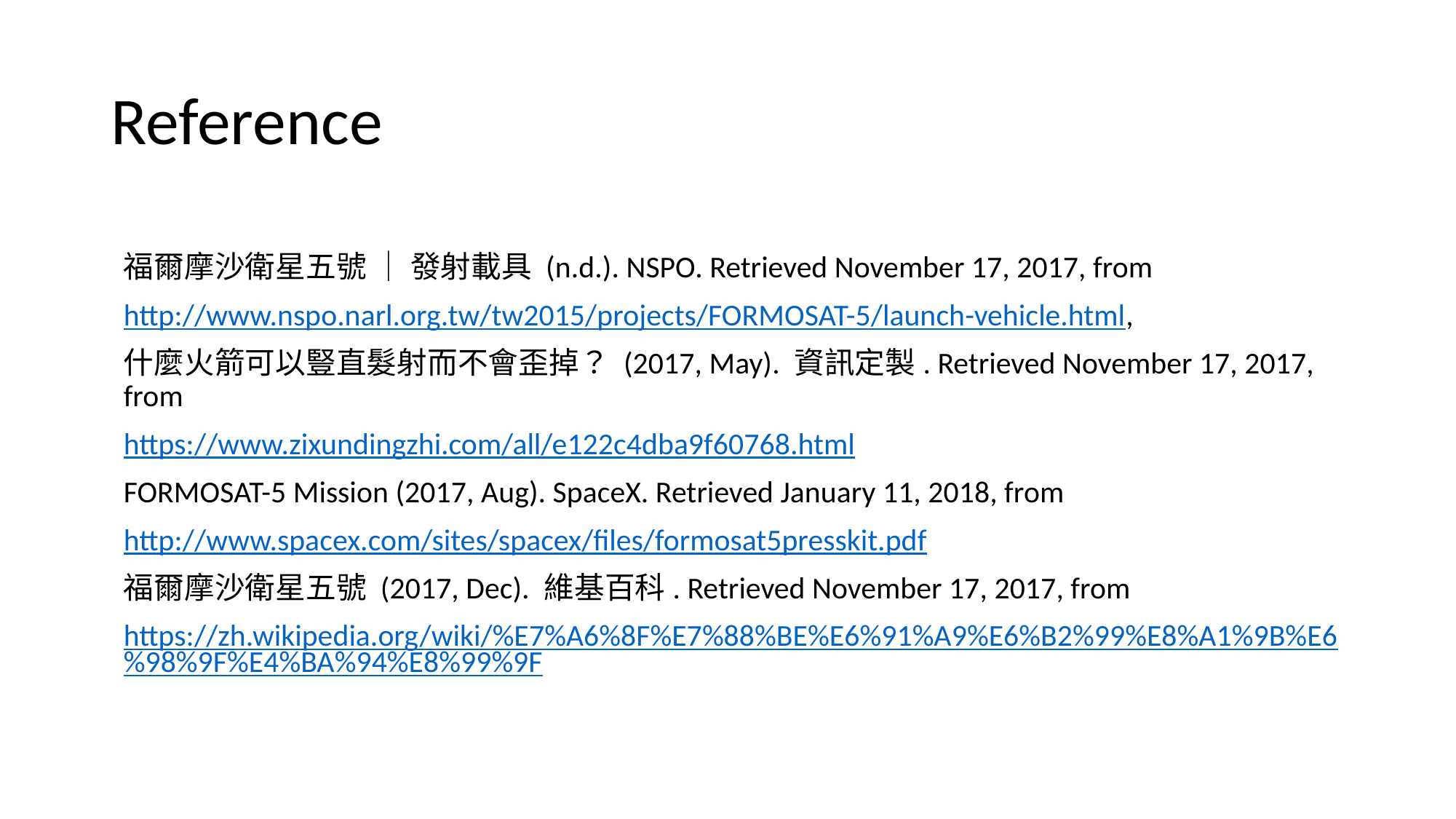

# Reference
福爾摩沙衛星五號 │ 發射載具 (n.d.). NSPO. Retrieved November 17, 2017, from
http://www.nspo.narl.org.tw/tw2015/projects/FORMOSAT-5/launch-vehicle.html,
什麼火箭可以豎直髮射而不會歪掉？ (2017, May). 資訊定製. Retrieved November 17, 2017, from
https://www.zixundingzhi.com/all/e122c4dba9f60768.html
FORMOSAT-5 Mission (2017, Aug). SpaceX. Retrieved January 11, 2018, from
http://www.spacex.com/sites/spacex/files/formosat5presskit.pdf
福爾摩沙衛星五號 (2017, Dec). 維基百科. Retrieved November 17, 2017, from
https://zh.wikipedia.org/wiki/%E7%A6%8F%E7%88%BE%E6%91%A9%E6%B2%99%E8%A1%9B%E6%98%9F%E4%BA%94%E8%99%9F